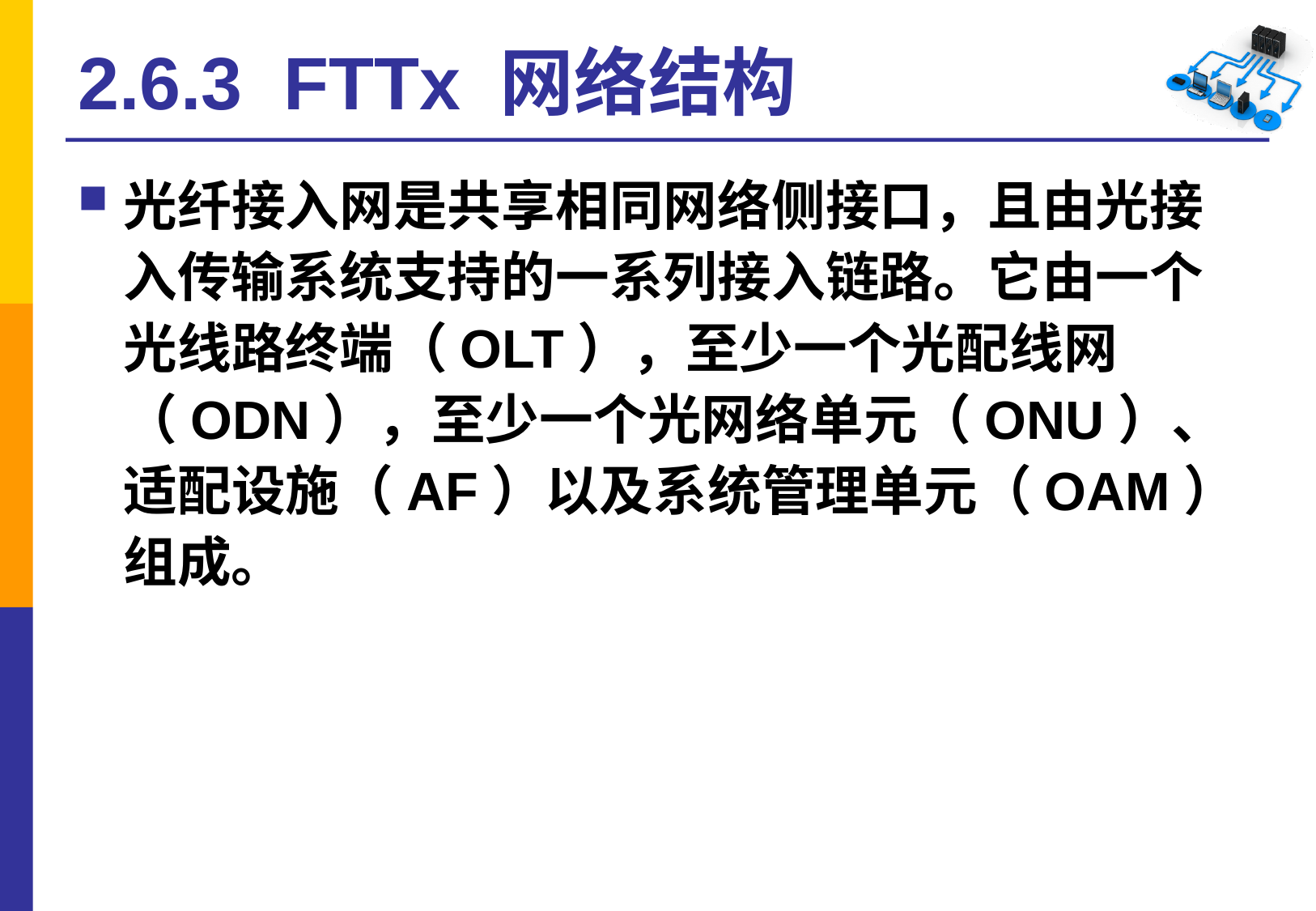

# 2.6.3  FTTx 网络结构
光纤接入网是共享相同网络侧接口，且由光接入传输系统支持的一系列接入链路。它由一个光线路终端（OLT），至少一个光配线网（ODN），至少一个光网络单元（ONU）、适配设施（AF）以及系统管理单元（OAM）组成。